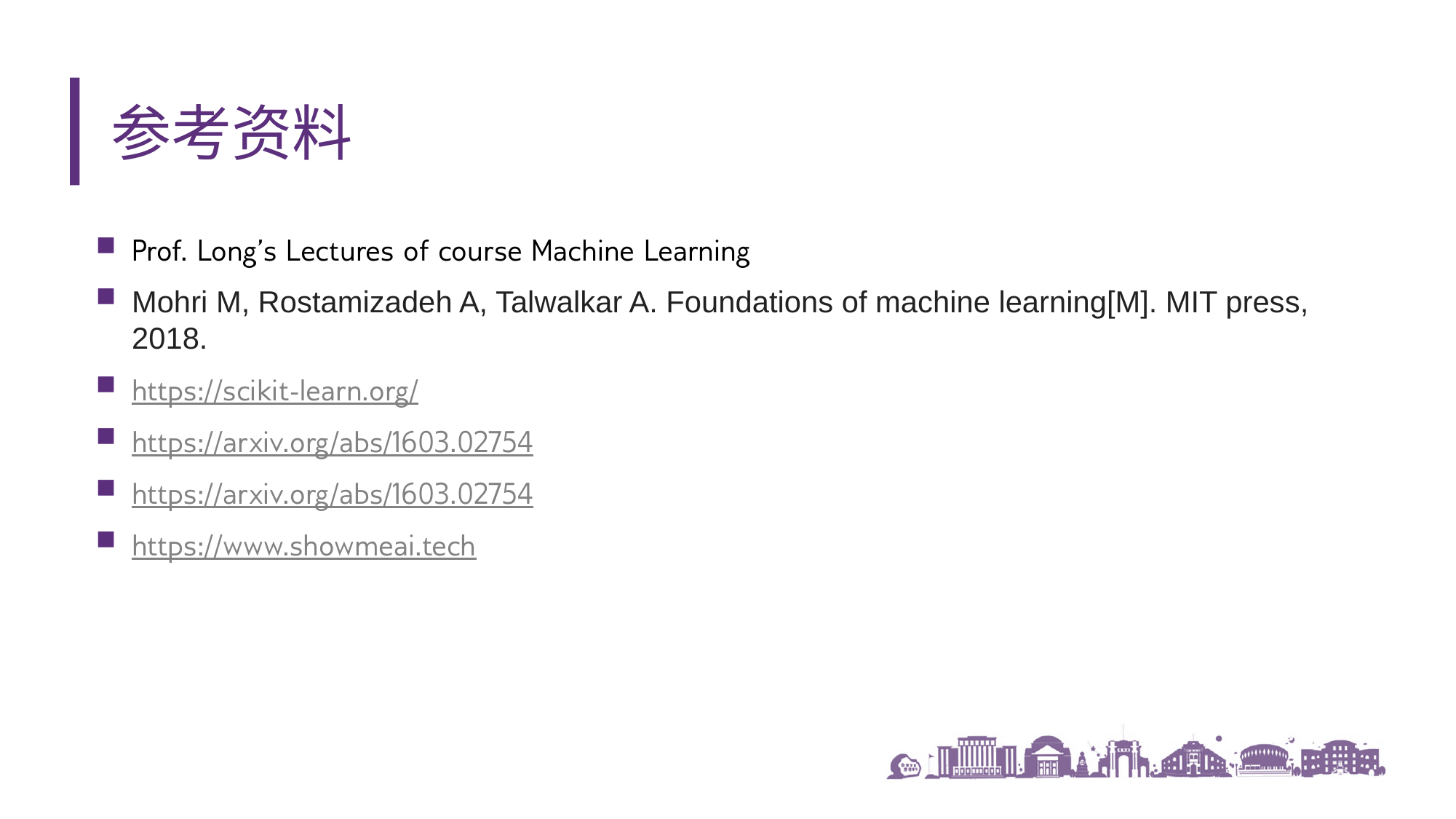

# 参考资料
Prof. Long’s Lectures of course Machine Learning
Mohri M, Rostamizadeh A, Talwalkar A. Foundations of machine learning[M]. MIT press, 2018.
https://scikit-learn.org/
https://arxiv.org/abs/1603.02754
https://arxiv.org/abs/1603.02754
https://www.showmeai.tech